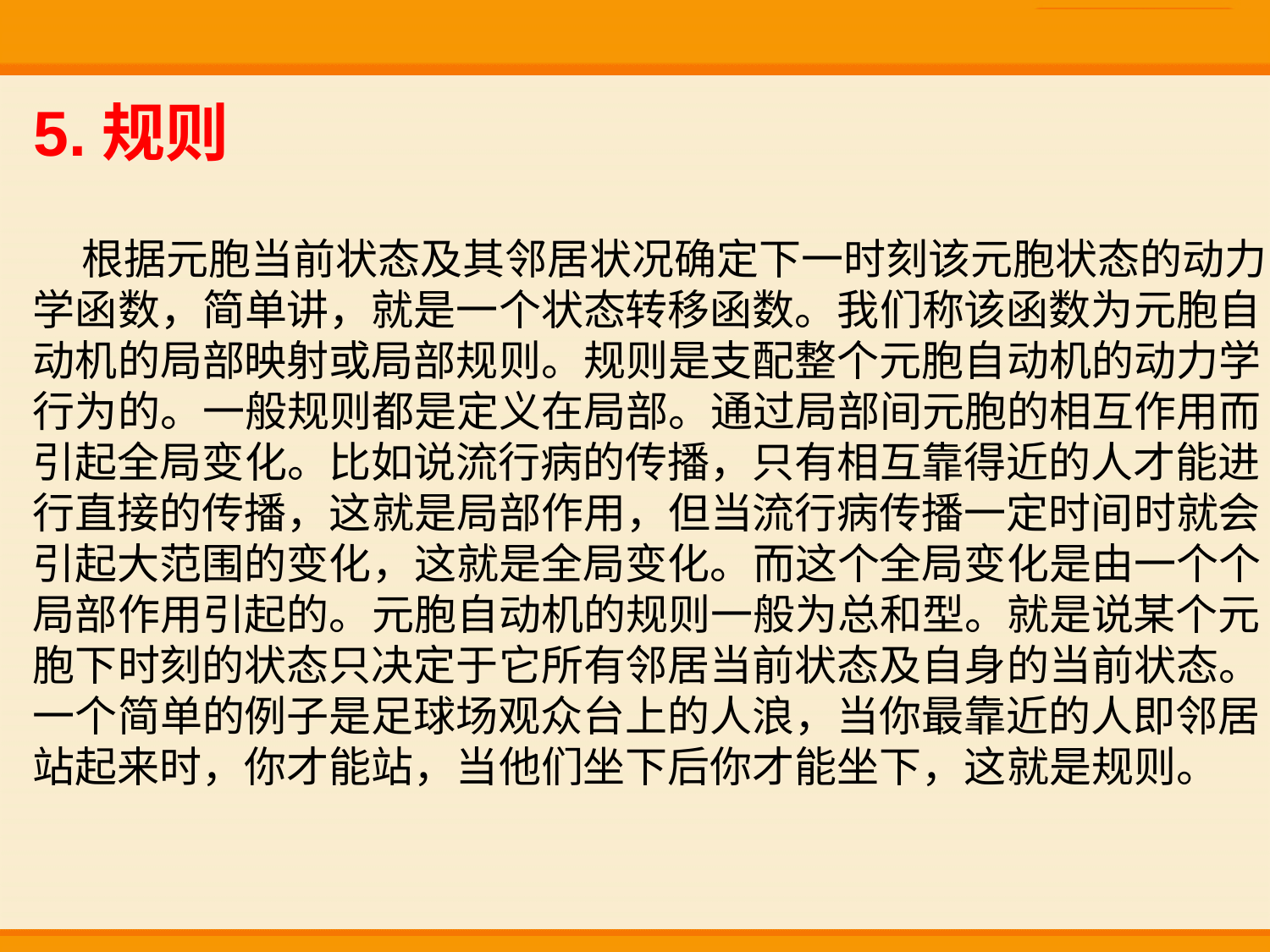

5.规则
    根据元胞当前状态及其邻居状况确定下一时刻该元胞状态的动力学函数，简单讲，就是一个状态转移函数。我们称该函数为元胞自动机的局部映射或局部规则。规则是支配整个元胞自动机的动力学行为的。一般规则都是定义在局部。通过局部间元胞的相互作用而引起全局变化。比如说流行病的传播，只有相互靠得近的人才能进行直接的传播，这就是局部作用，但当流行病传播一定时间时就会引起大范围的变化，这就是全局变化。而这个全局变化是由一个个局部作用引起的。元胞自动机的规则一般为总和型。就是说某个元胞下时刻的状态只决定于它所有邻居当前状态及自身的当前状态。一个简单的例子是足球场观众台上的人浪，当你最靠近的人即邻居站起来时，你才能站，当他们坐下后你才能坐下，这就是规则。